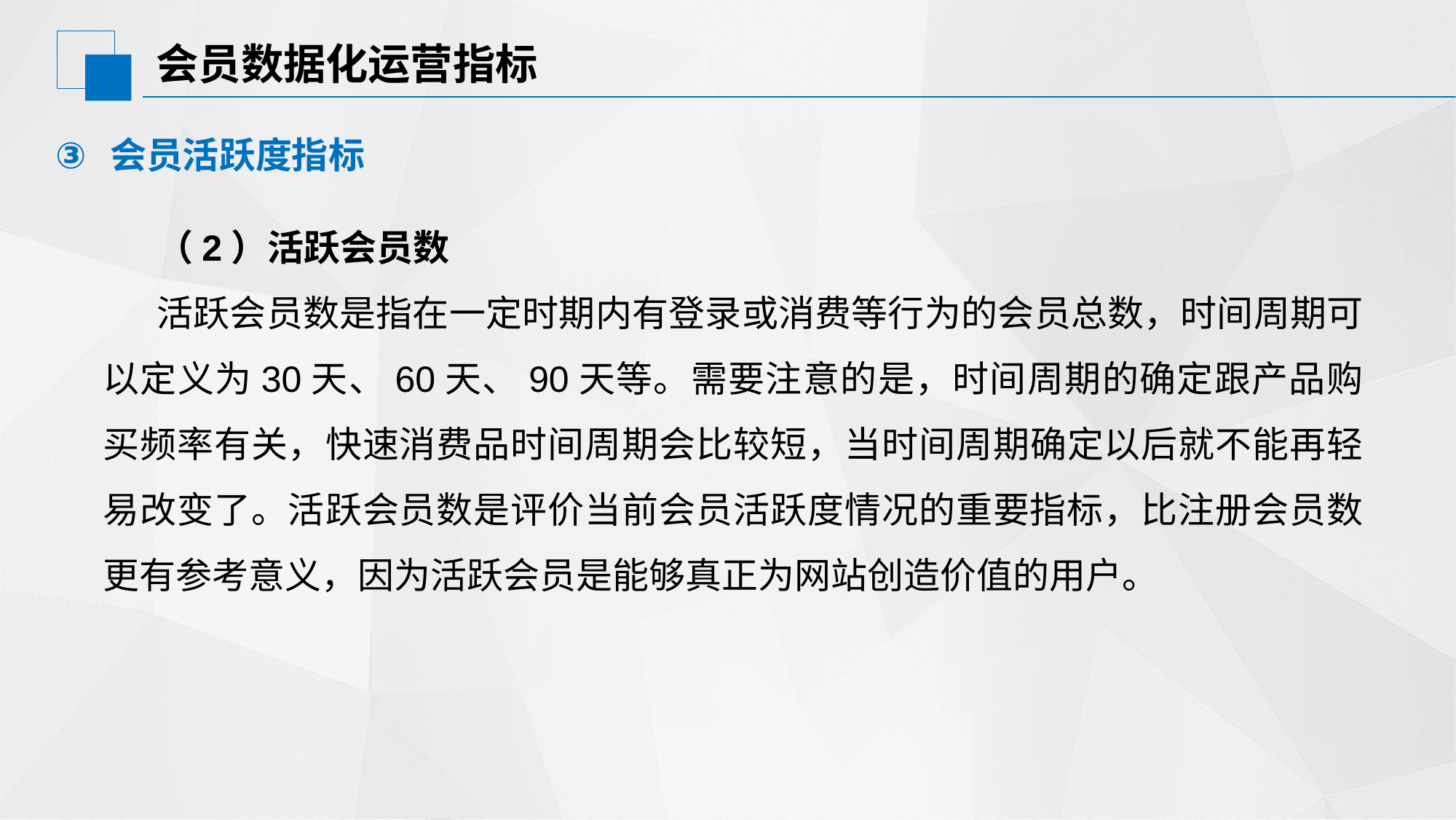

# 会员数据化运营指标
会员活跃度指标
（2）活跃会员数
活跃会员数是指在一定时期内有登录或消费等行为的会员总数，时间周期可以定义为30天、60天、90天等。需要注意的是，时间周期的确定跟产品购买频率有关，快速消费品时间周期会比较短，当时间周期确定以后就不能再轻易改变了。活跃会员数是评价当前会员活跃度情况的重要指标，比注册会员数更有参考意义，因为活跃会员是能够真正为网站创造价值的用户。